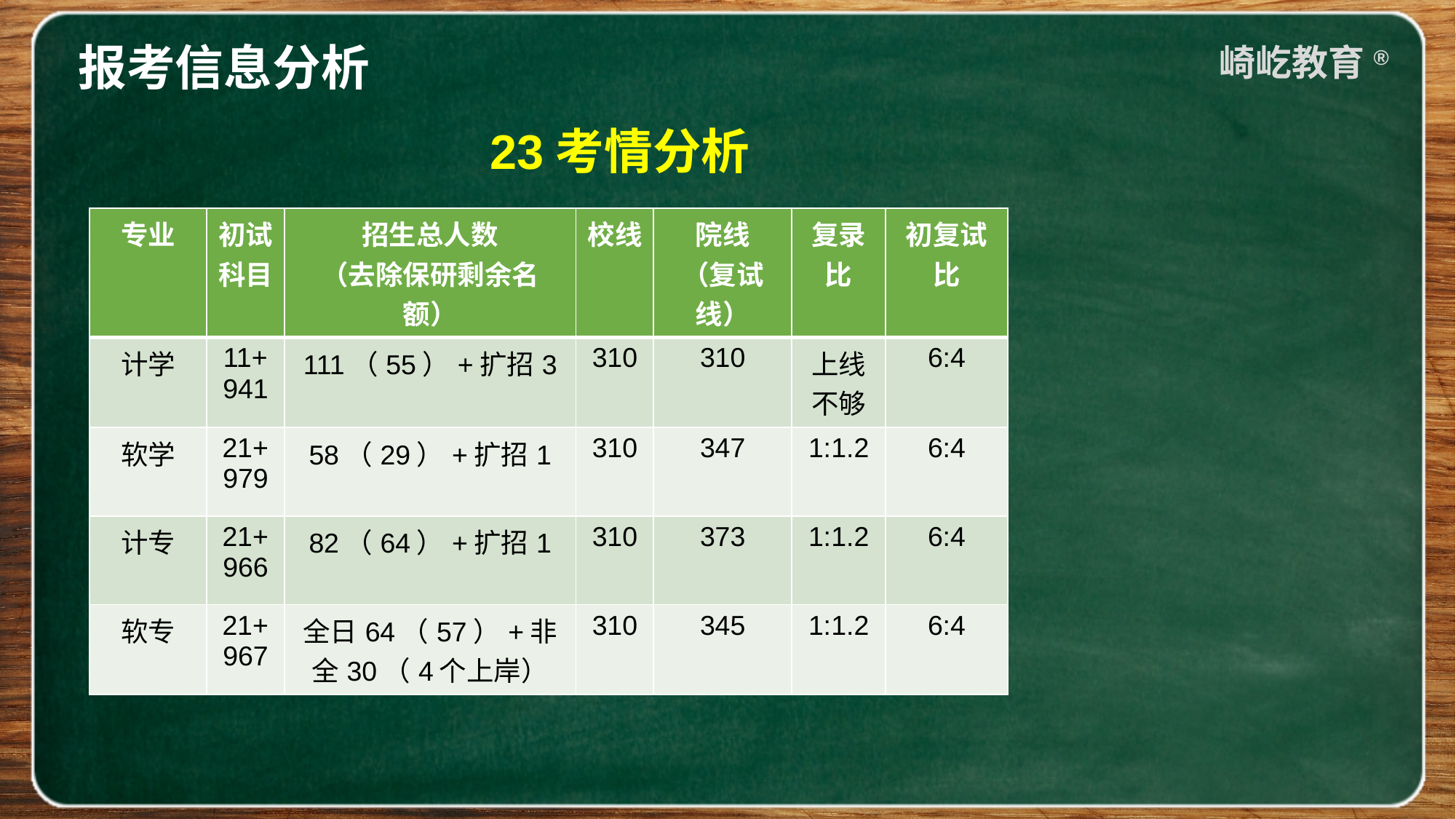

报考信息分析
崎屹教育®
23考情分析
| 专业 | 初试科目 | 招生总人数 （去除保研剩余名额） | 校线 | 院线 （复试线） | 复录比 | 初复试比 |
| --- | --- | --- | --- | --- | --- | --- |
| 计学 | 11+941 | 111（55）+扩招3 | 310 | 310 | 上线不够 | 6:4 |
| 软学 | 21+979 | 58（29）+扩招1 | 310 | 347 | 1:1.2 | 6:4 |
| 计专 | 21+966 | 82（64）+扩招1 | 310 | 373 | 1:1.2 | 6:4 |
| 软专 | 21+967 | 全日64（57）+非全30（4个上岸） | 310 | 345 | 1:1.2 | 6:4 |